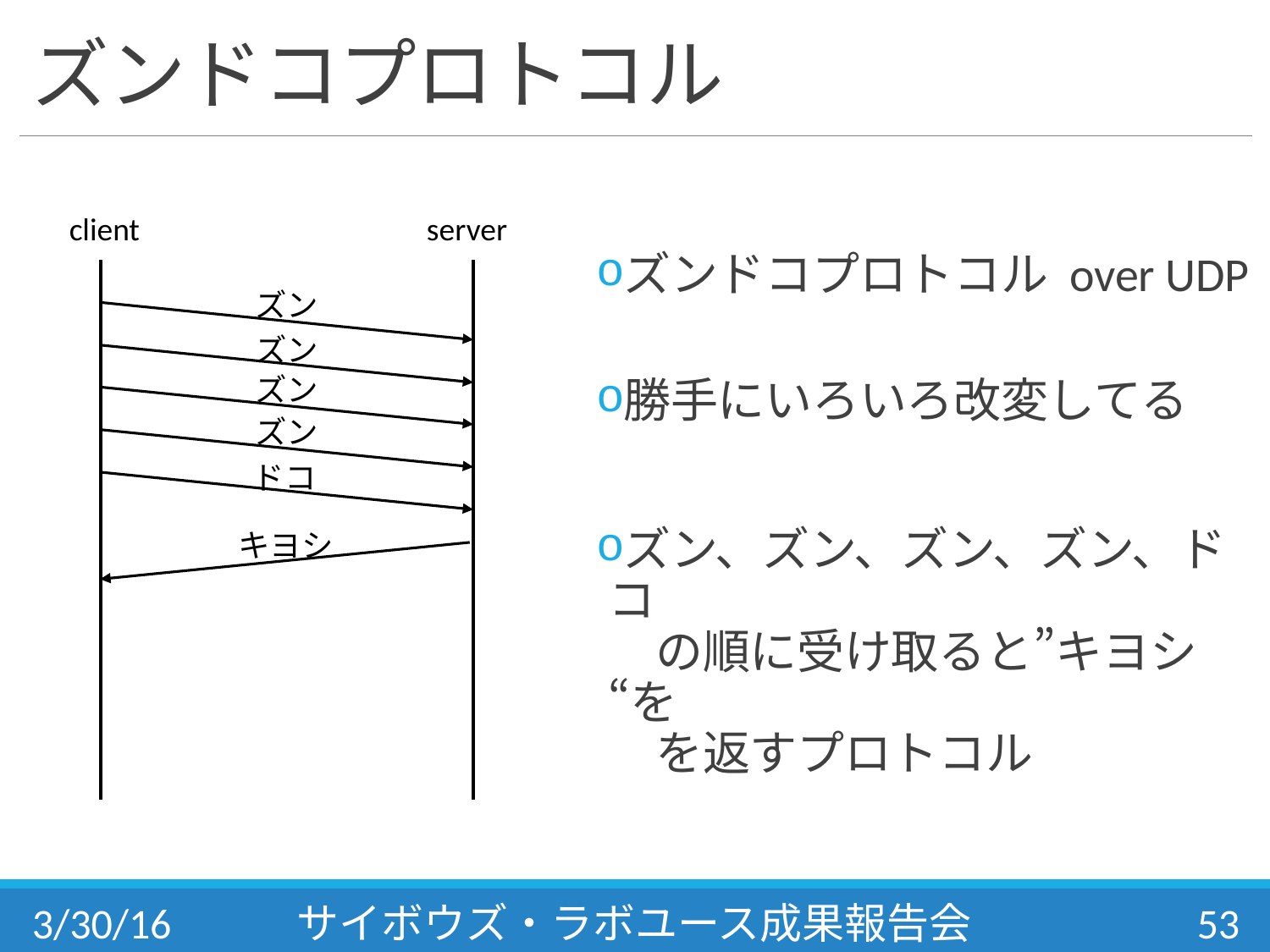

# ズンドコプロトコル

ズンドコプロトコル over UDP
勝手にいろいろ改変してる

ズン、ズン、ズン、ズン、ドコ
　の順に受け取ると”キヨシ“を
　を返すプロトコル
client                                        server
ズン
ズン
ズン
ズン
ドコ
キヨシ
3/30/16
サイボウズ・ラボユース成果報告会
53